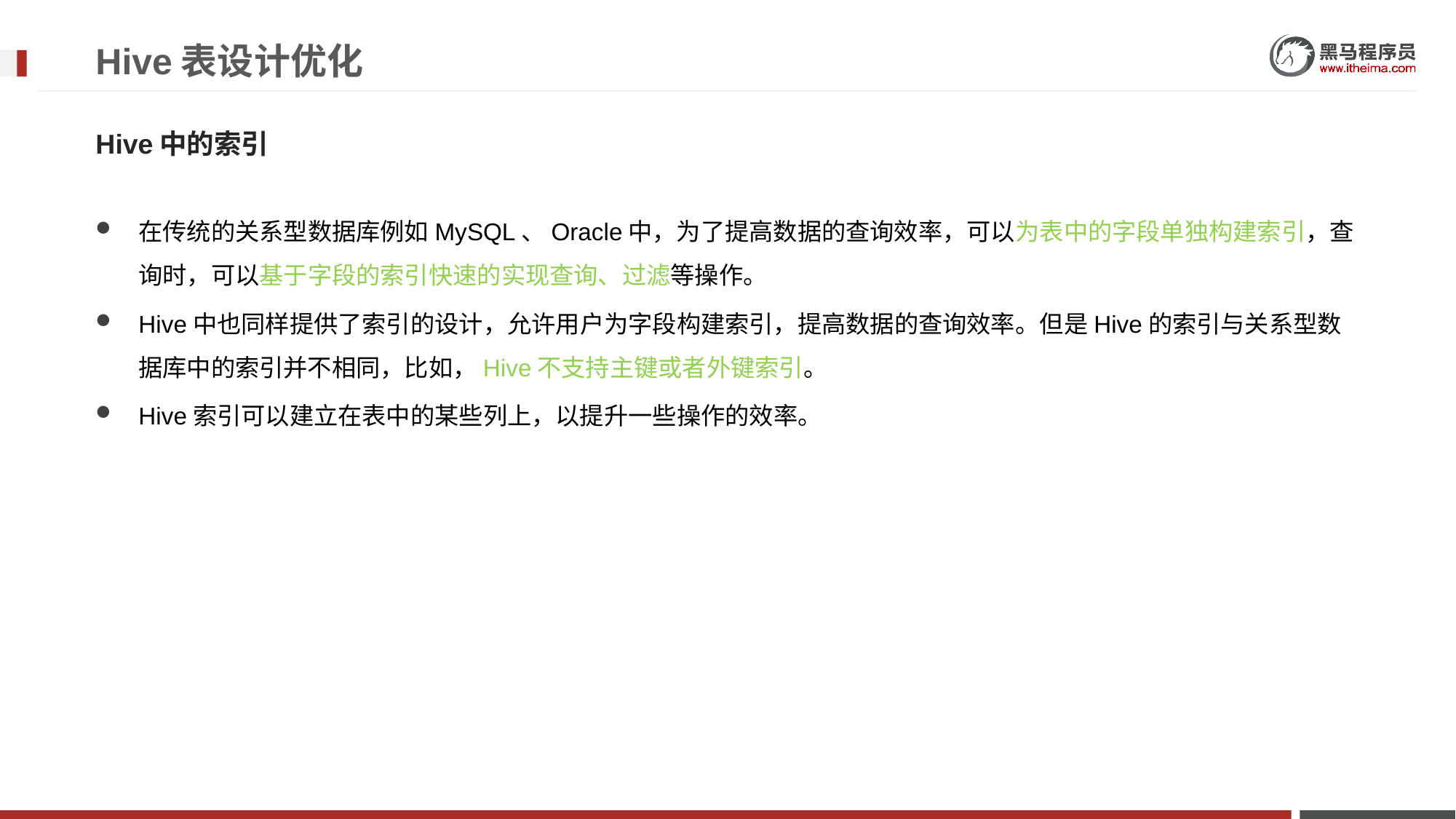

# Hive表设计优化
Hive中的索引
在传统的关系型数据库例如MySQL、Oracle中，为了提高数据的查询效率，可以为表中的字段单独构建索引，查询时，可以基于字段的索引快速的实现查询、过滤等操作。
Hive中也同样提供了索引的设计，允许用户为字段构建索引，提高数据的查询效率。但是Hive的索引与关系型数据库中的索引并不相同，比如，Hive不支持主键或者外键索引。
Hive索引可以建立在表中的某些列上，以提升一些操作的效率。